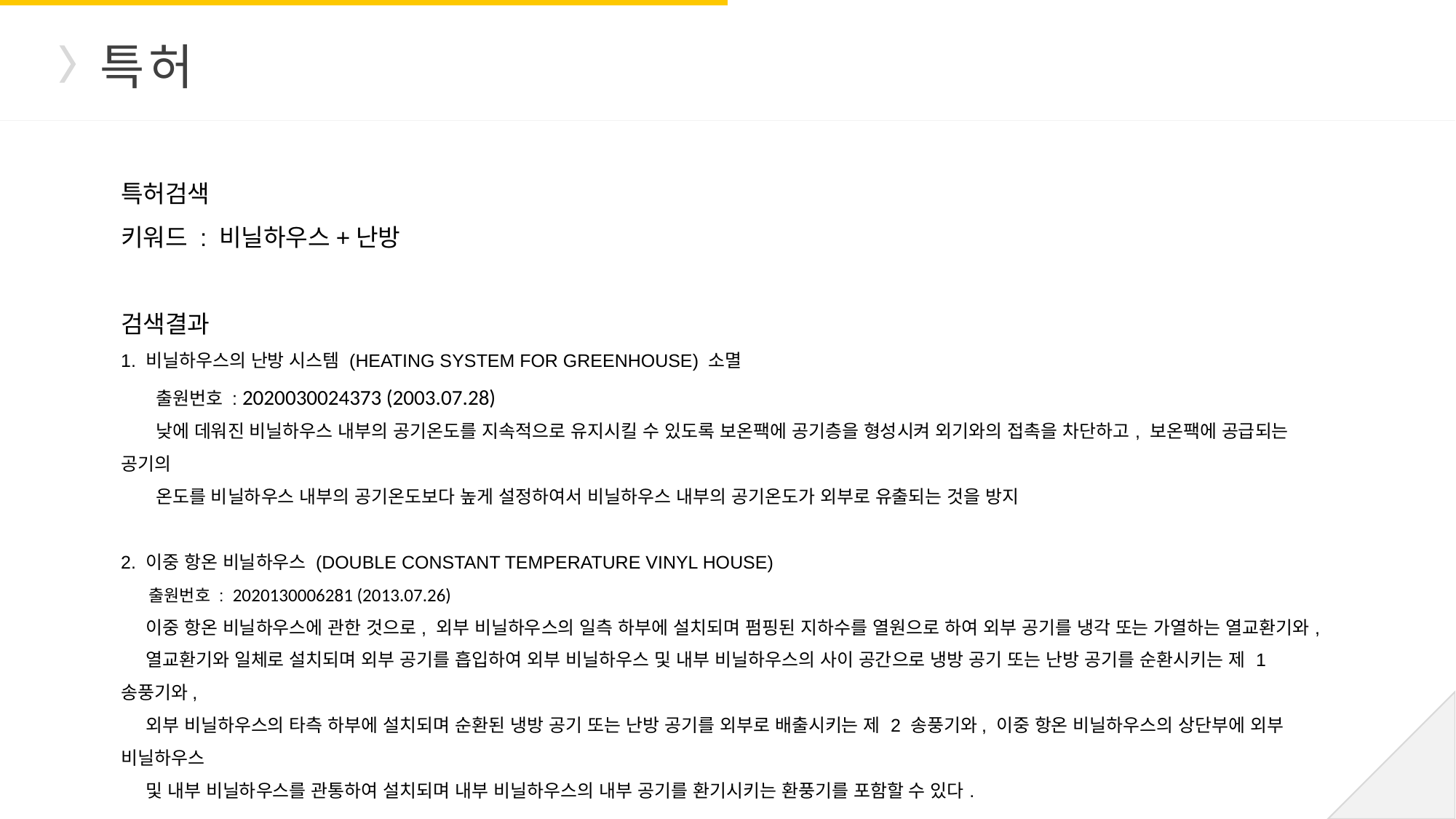

특허

특허검색
키워드 : 비닐하우스+난방

검색결과
1. 비닐하우스의 난방 시스템 (HEATING SYSTEM FOR GREENHOUSE) 소멸
      출원번호 : 2020030024373 (2003.07.28)
      낮에 데워진 비닐하우스 내부의 공기온도를 지속적으로 유지시킬 수 있도록 보온팩에 공기층을 형성시켜 외기와의 접촉을 차단하고, 보온팩에 공급되는 공기의
      온도를 비닐하우스 내부의 공기온도보다 높게 설정하여서 비닐하우스 내부의 공기온도가 외부로 유출되는 것을 방지

2. 이중 항온 비닐하우스 (DOUBLE CONSTANT TEMPERATURE VINYL HOUSE)
     출원번호 :  2020130006281 (2013.07.26)
    이중 항온 비닐하우스에 관한 것으로, 외부 비닐하우스의 일측 하부에 설치되며 펌핑된 지하수를 열원으로 하여 외부 공기를 냉각 또는 가열하는 열교환기와,
    열교환기와 일체로 설치되며 외부 공기를 흡입하여 외부 비닐하우스 및 내부 비닐하우스의 사이 공간으로 냉방 공기 또는 난방 공기를 순환시키는 제 1 송풍기와,
    외부 비닐하우스의 타측 하부에 설치되며 순환된 냉방 공기 또는 난방 공기를 외부로 배출시키는 제 2 송풍기와, 이중 항온 비닐하우스의 상단부에 외부 비닐하우스
    및 내부 비닐하우스를 관통하여 설치되며 내부 비닐하우스의 내부 공기를 환기시키는 환풍기를 포함할 수 있다.